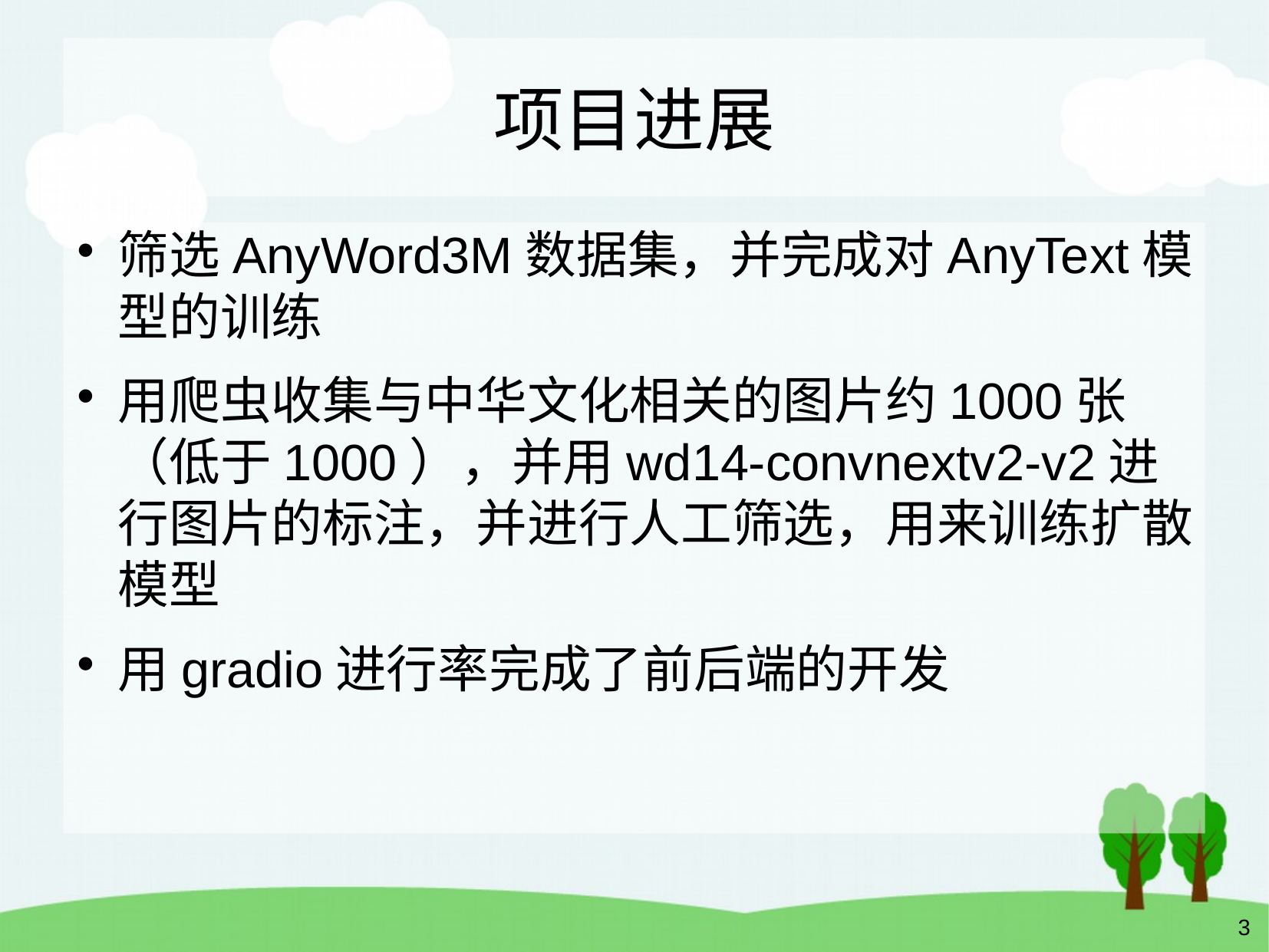

# 项目进展
筛选AnyWord3M数据集，并完成对AnyText模型的训练
用爬虫收集与中华文化相关的图片约1000张（低于1000），并用wd14-convnextv2-v2进行图片的标注，并进行人工筛选，用来训练扩散模型
用gradio进行率完成了前后端的开发
3